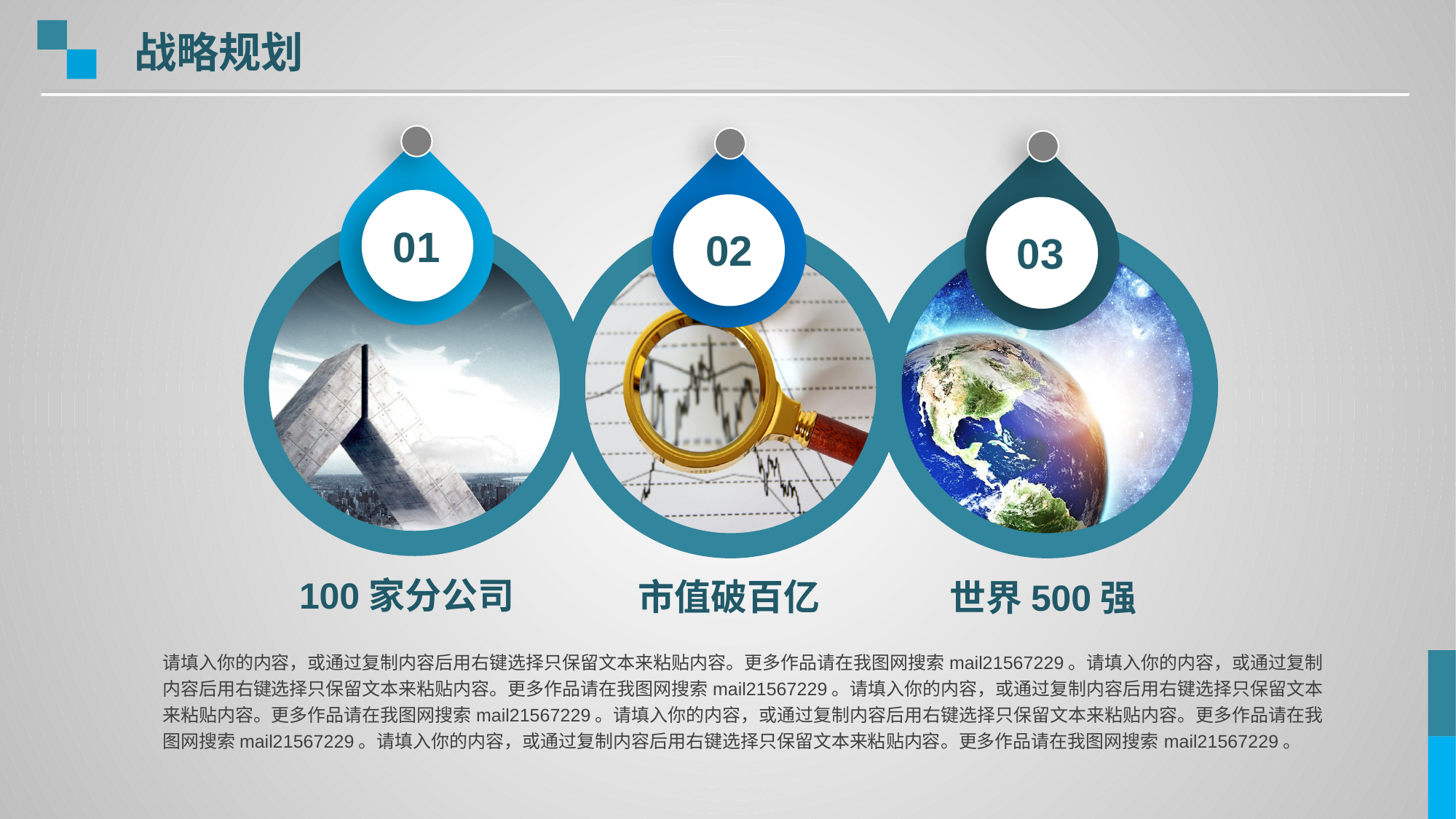

战略规划

01

02

03

100家分公司
市值破百亿
世界500强
请填入你的内容，或通过复制内容后用右键选择只保留文本来粘贴内容。更多作品请在我图网搜索mail21567229。请填入你的内容，或通过复制内容后用右键选择只保留文本来粘贴内容。更多作品请在我图网搜索mail21567229。请填入你的内容，或通过复制内容后用右键选择只保留文本来粘贴内容。更多作品请在我图网搜索mail21567229。请填入你的内容，或通过复制内容后用右键选择只保留文本来粘贴内容。更多作品请在我图网搜索mail21567229。请填入你的内容，或通过复制内容后用右键选择只保留文本来粘贴内容。更多作品请在我图网搜索mail21567229。